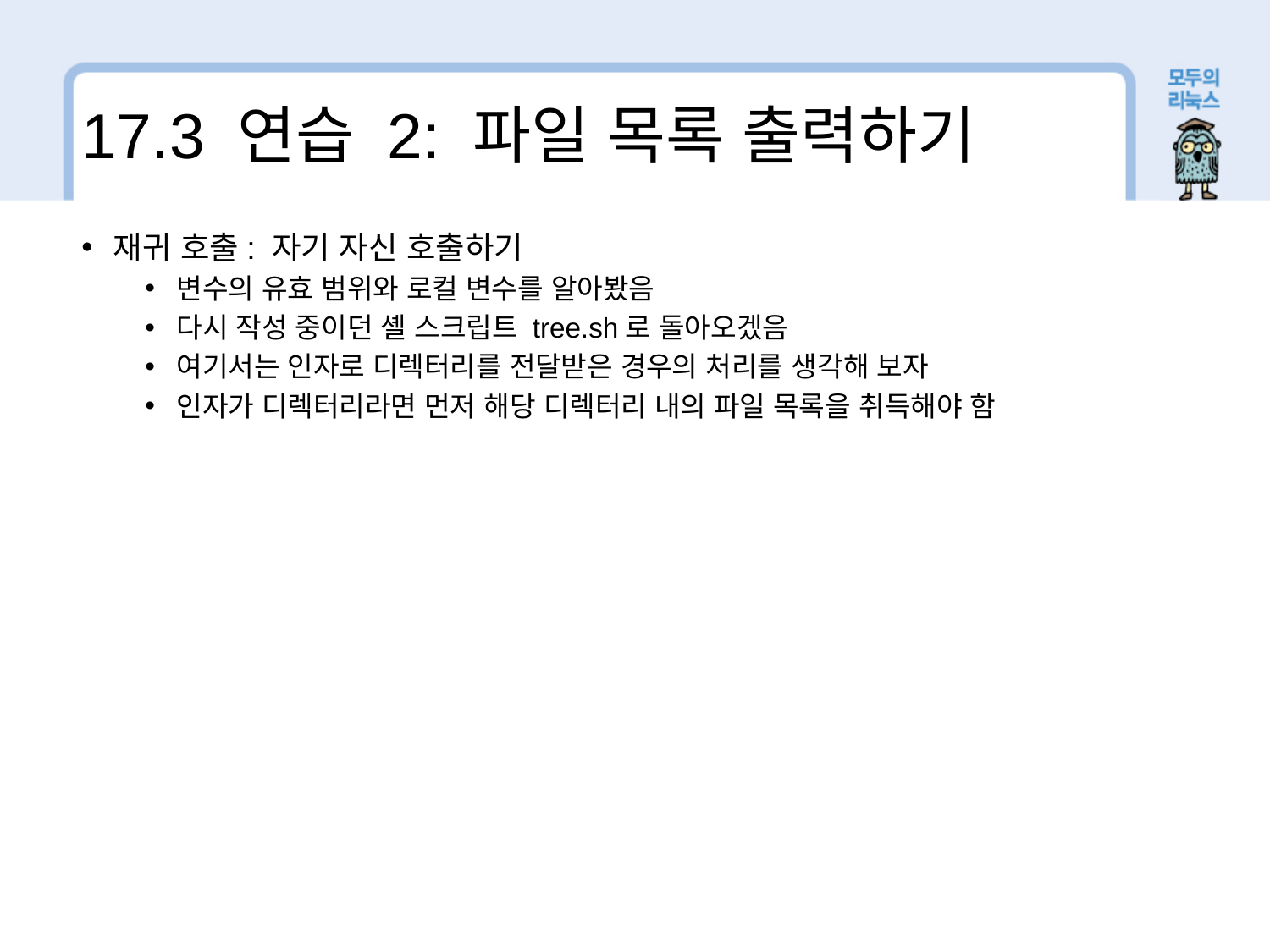

17.3 연습 2: 파일 목록 출력하기
재귀 호출: 자기 자신 호출하기
변수의 유효 범위와 로컬 변수를 알아봤음
다시 작성 중이던 셸 스크립트 tree.sh로 돌아오겠음
여기서는 인자로 디렉터리를 전달받은 경우의 처리를 생각해 보자
인자가 디렉터리라면 먼저 해당 디렉터리 내의 파일 목록을 취득해야 함